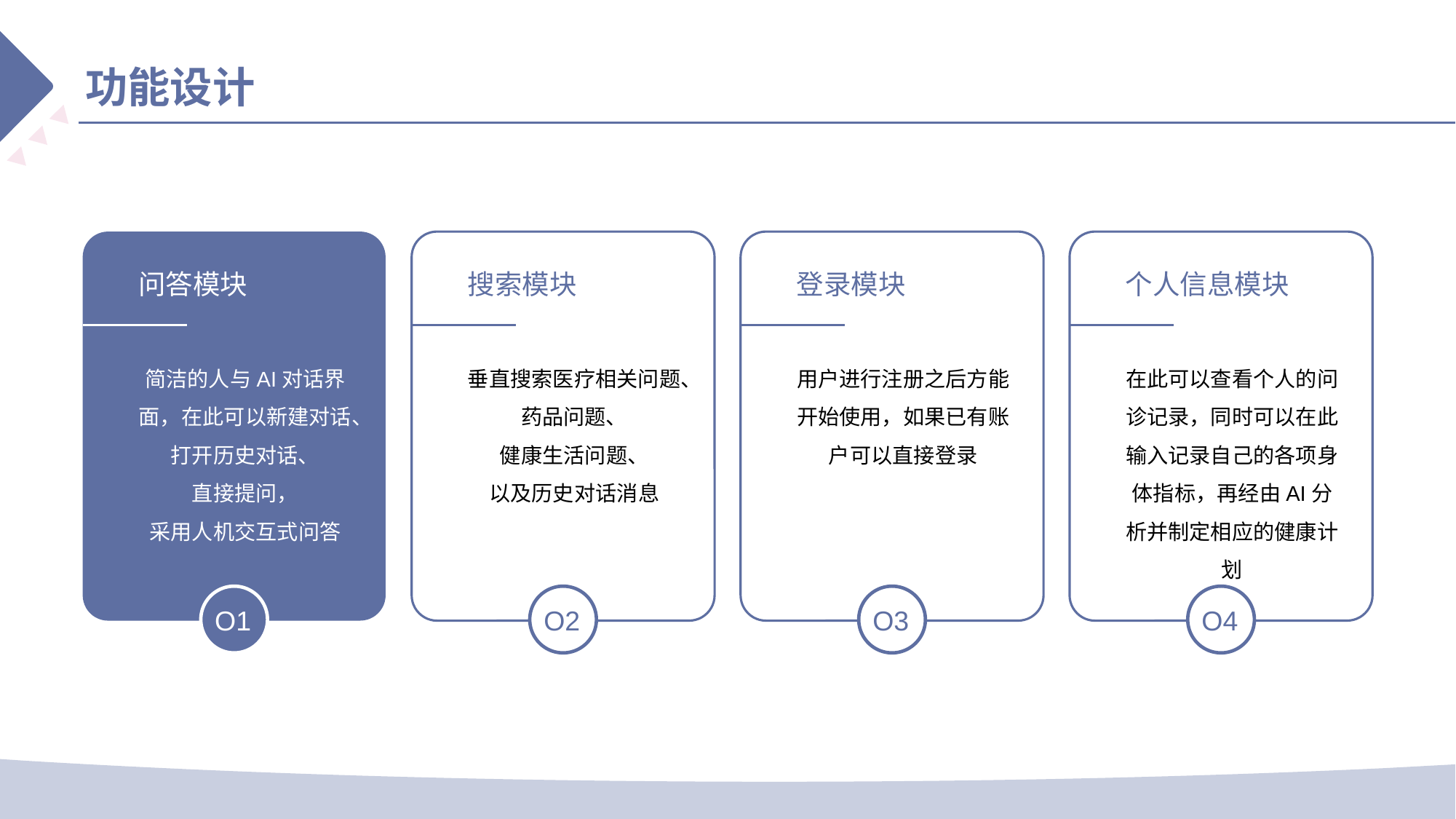

功能设计

问答模块
简洁的人与AI对话界面，在此可以新建对话、
打开历史对话、
直接提问，
采用人机交互式问答

O1

搜索模块
垂直搜索医疗相关问题、
药品问题、
健康生活问题、
以及历史对话消息

O2

登录模块
用户进行注册之后方能开始使用，如果已有账户可以直接登录

O3

个人信息模块
在此可以查看个人的问诊记录，同时可以在此输入记录自己的各项身体指标，再经由AI分析并制定相应的健康计划

O4